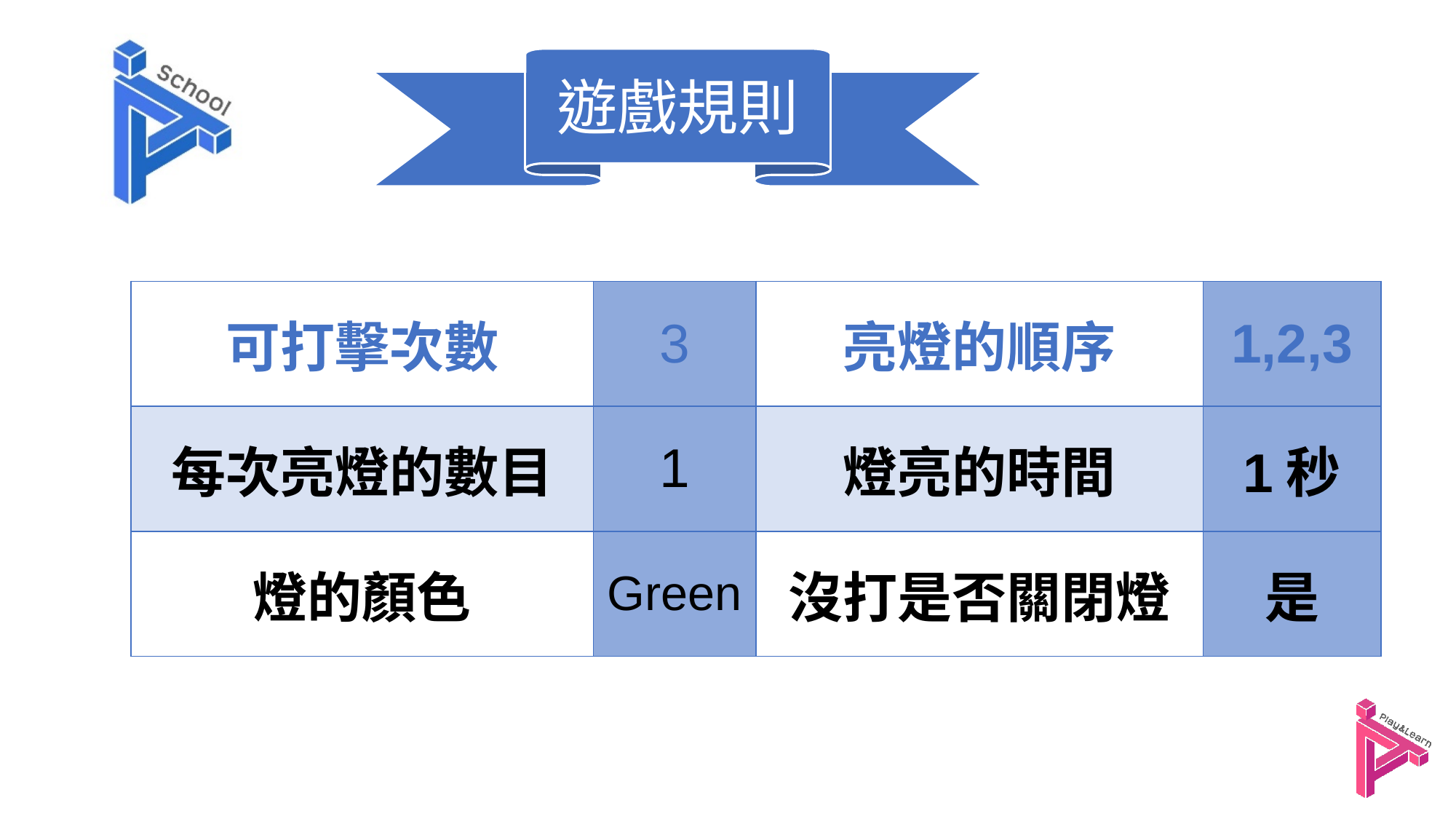

遊戲規則
| 可打擊次數 | 3 | 亮燈的順序 | 1,2,3 |
| --- | --- | --- | --- |
| 每次亮燈的數目 | 1 | 燈亮的時間 | 1秒 |
| 燈的顏色 | Green | 沒打是否關閉燈 | 是 |